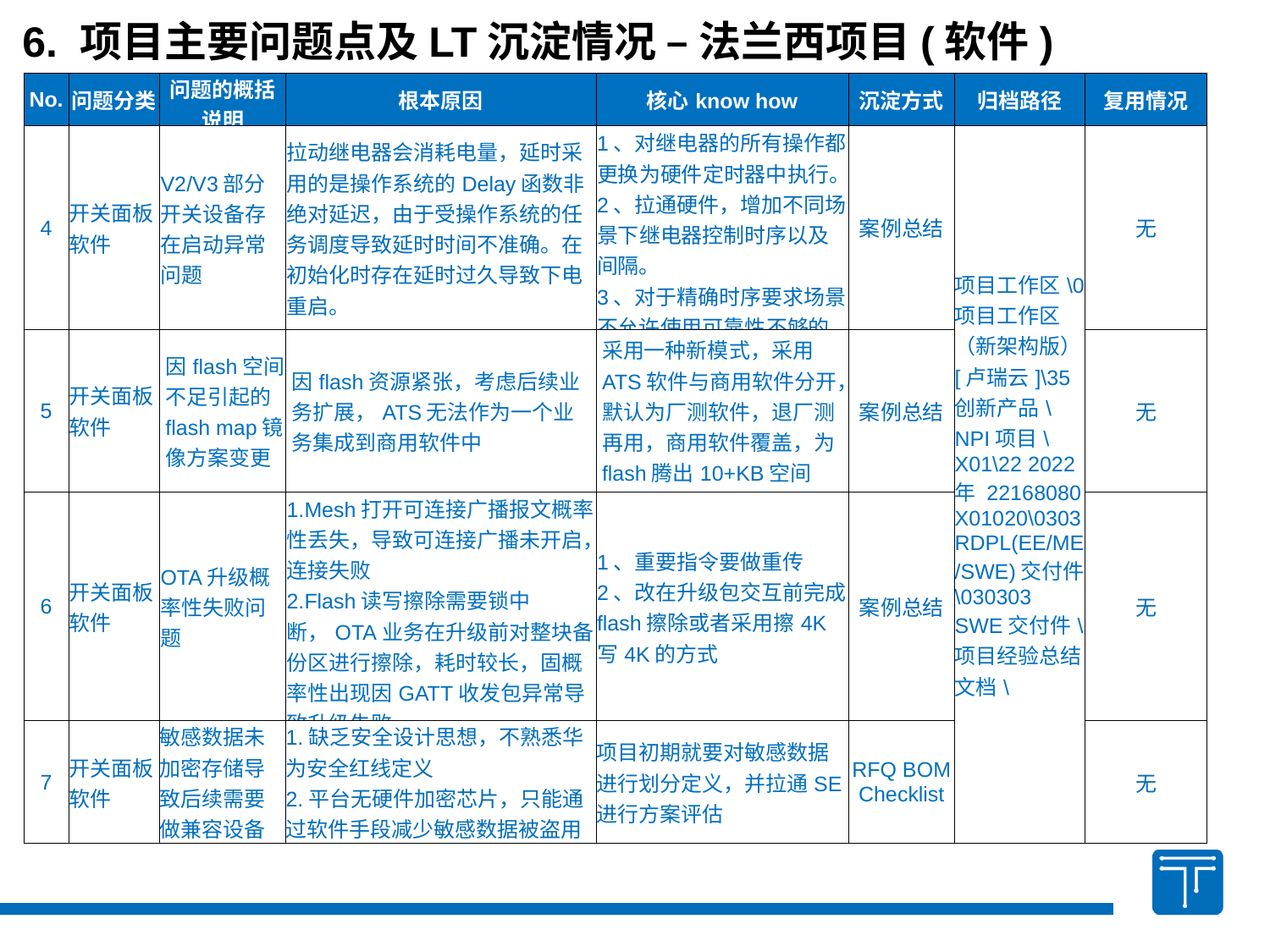

6. 项目主要问题点及LT沉淀情况 – 法兰西项目(软件)
| No. | 问题分类 | 问题的概括说明 | 根本原因 | 核心know how | 沉淀方式 | 归档路径 | 复用情况 |
| --- | --- | --- | --- | --- | --- | --- | --- |
| 4 | 开关面板软件 | V2/V3部分开关设备存在启动异常问题 | 拉动继电器会消耗电量，延时采用的是操作系统的Delay函数非绝对延迟，由于受操作系统的任务调度导致延时时间不准确。在初始化时存在延时过久导致下电重启。 | 1、对继电器的所有操作都更换为硬件定时器中执行。 2、拉通硬件，增加不同场景下继电器控制时序以及间隔。 3、对于精确时序要求场景不允许使用可靠性不够的定时行为。 | 案例总结 | 项目工作区\0 项目工作区（新架构版）[卢瑞云]\35 创新产品\NPI项目\X01\22 2022年 22168080 X01020\0303 RDPL(EE/ME/SWE)交付件\030303 SWE交付件\项目经验总结文档\ | 无 |
| 5 | 开关面板软件 | 因flash空间不足引起的flash map镜像方案变更 | 因flash资源紧张，考虑后续业务扩展，ATS无法作为一个业务集成到商用软件中 | 采用一种新模式，采用ATS软件与商用软件分开，默认为厂测软件，退厂测再用，商用软件覆盖，为flash腾出10+KB空间 | 案例总结 |  | 无 |
| 6 | 开关面板软件 | OTA升级概率性失败问题 | 1.Mesh打开可连接广播报文概率性丢失，导致可连接广播未开启，连接失败 2.Flash读写擦除需要锁中断，OTA业务在升级前对整块备份区进行擦除，耗时较长，固概率性出现因GATT收发包异常导致升级失败 | 1、重要指令要做重传 2、改在升级包交互前完成flash擦除或者采用擦4K写4K的方式 | 案例总结 |  | 无 |
| 7 | 开关面板软件 | 敏感数据未加密存储导致后续需要做兼容设备 | 1.缺乏安全设计思想，不熟悉华为安全红线定义 2.平台无硬件加密芯片，只能通过软件手段减少敏感数据被盗用 | 项目初期就要对敏感数据进行划分定义，并拉通SE进行方案评估 | RFQ BOM Checklist |  | 无 |